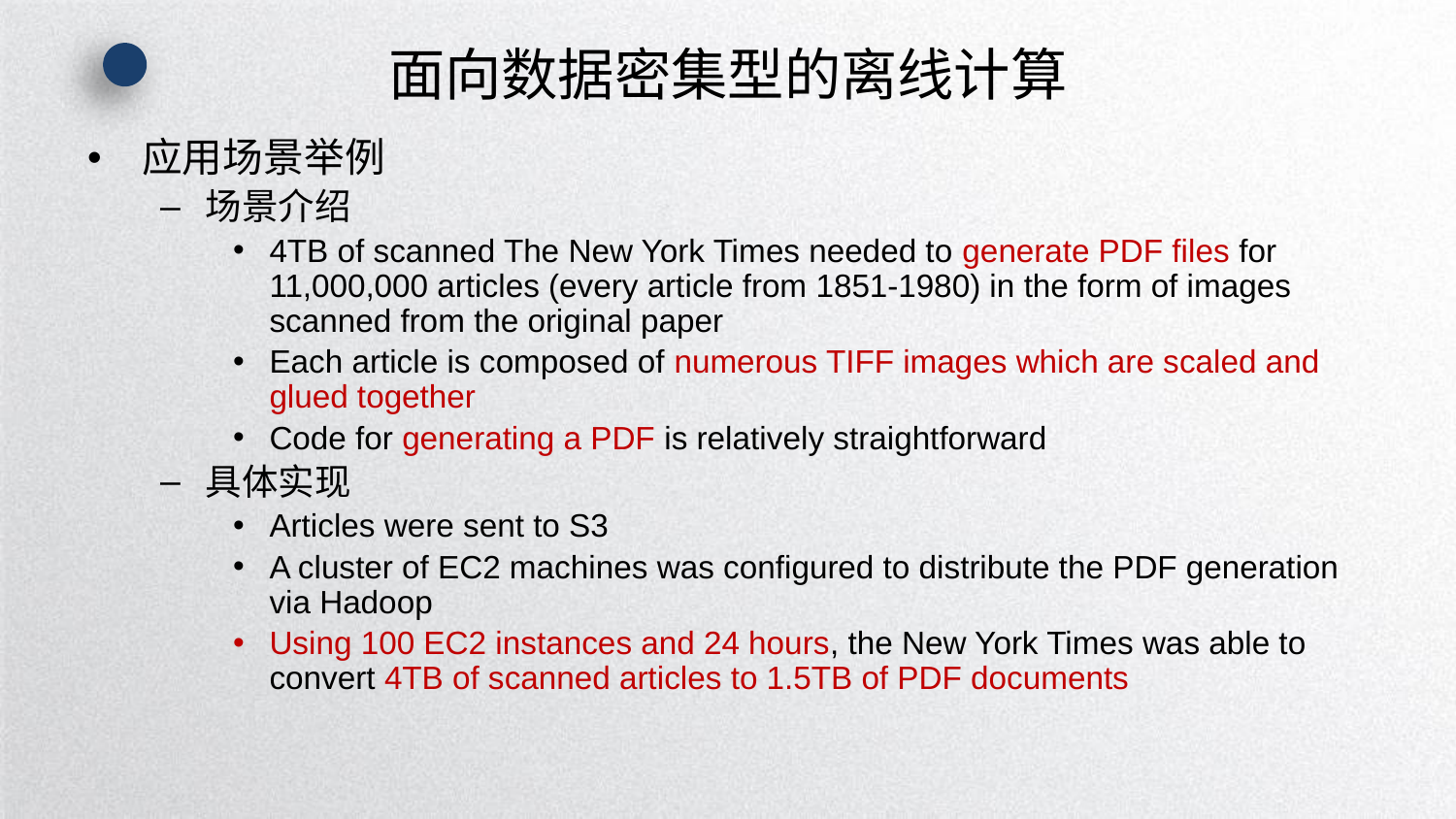

# 面向数据密集型的离线计算
应用场景举例
场景介绍
4TB of scanned The New York Times needed to generate PDF files for 11,000,000 articles (every article from 1851-1980) in the form of images scanned from the original paper
Each article is composed of numerous TIFF images which are scaled and glued together
Code for generating a PDF is relatively straightforward
具体实现
Articles were sent to S3
A cluster of EC2 machines was configured to distribute the PDF generation via Hadoop
Using 100 EC2 instances and 24 hours, the New York Times was able to convert 4TB of scanned articles to 1.5TB of PDF documents